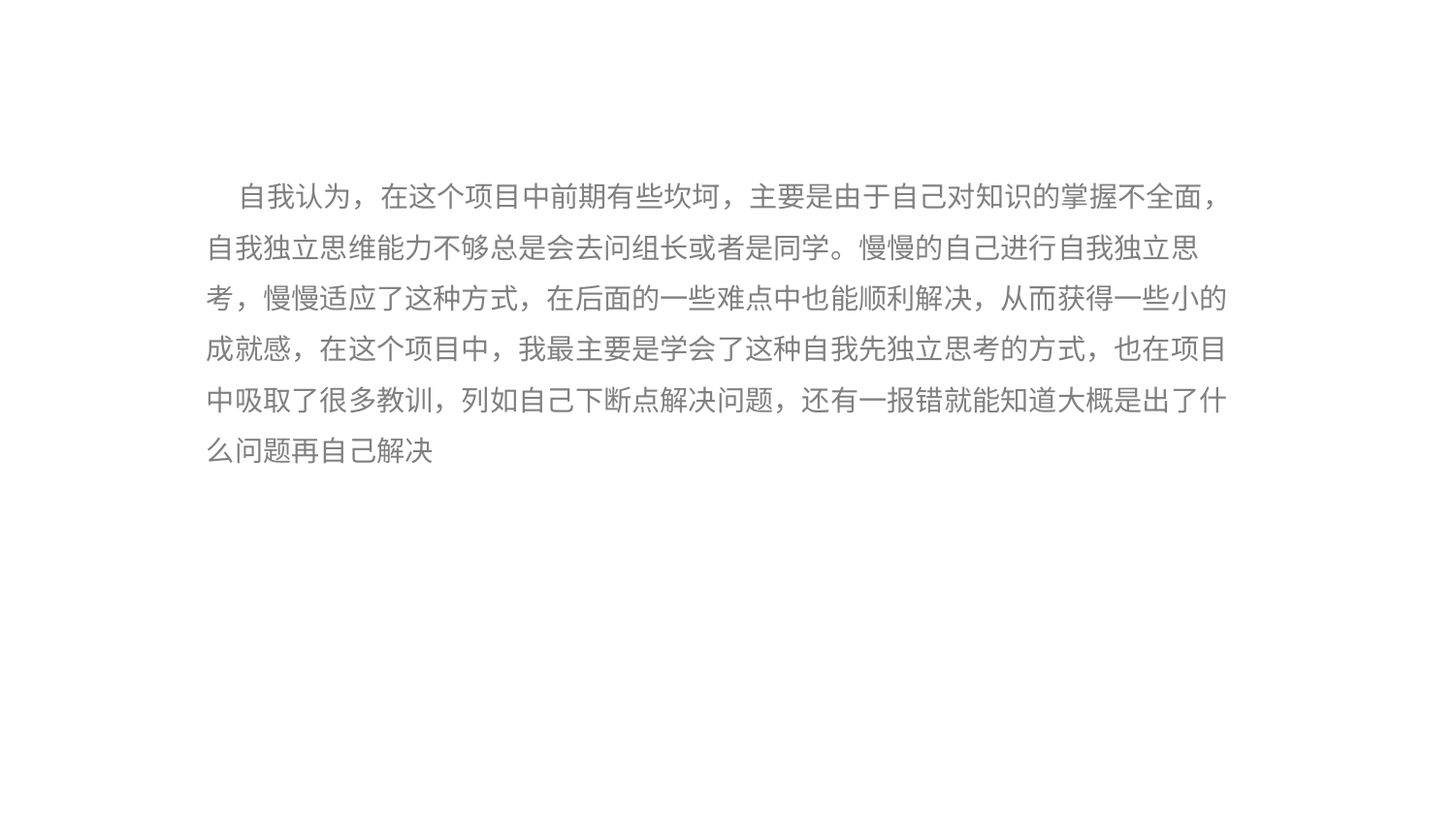

自我认为，在这个项目中前期有些坎坷，主要是由于自己对知识的掌握不全面，自我独立思维能力不够总是会去问组长或者是同学。慢慢的自己进行自我独立思考，慢慢适应了这种方式，在后面的一些难点中也能顺利解决，从而获得一些小的成就感，在这个项目中，我最主要是学会了这种自我先独立思考的方式，也在项目中吸取了很多教训，列如自己下断点解决问题，还有一报错就能知道大概是出了什么问题再自己解决
汇报：张三